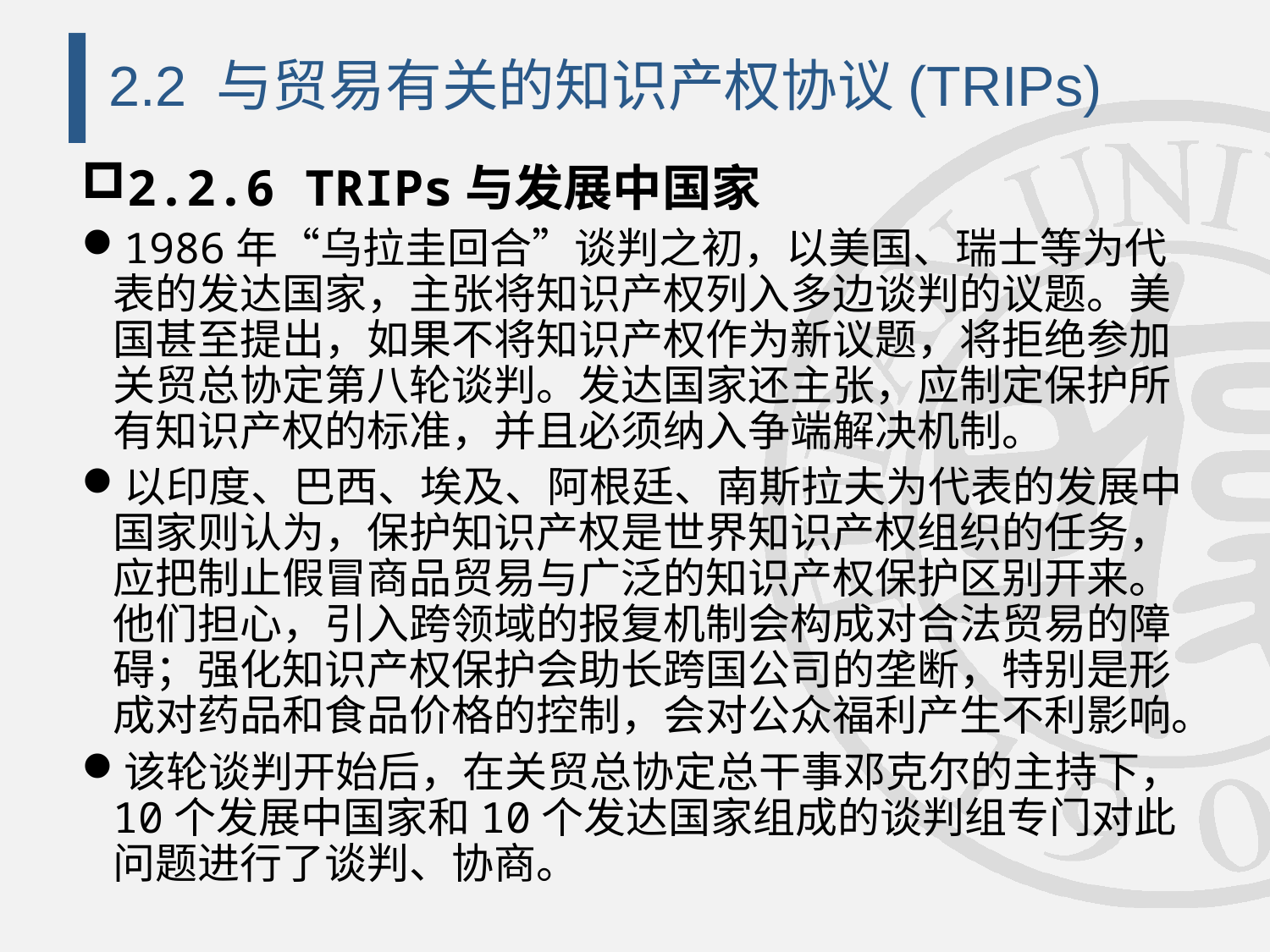

# 2.2 与贸易有关的知识产权协议(TRIPs)
2.2.6 TRIPs与发展中国家
1986年“乌拉圭回合”谈判之初，以美国、瑞士等为代表的发达国家，主张将知识产权列入多边谈判的议题。美国甚至提出，如果不将知识产权作为新议题，将拒绝参加关贸总协定第八轮谈判。发达国家还主张，应制定保护所有知识产权的标准，并且必须纳入争端解决机制。
以印度、巴西、埃及、阿根廷、南斯拉夫为代表的发展中国家则认为，保护知识产权是世界知识产权组织的任务，应把制止假冒商品贸易与广泛的知识产权保护区别开来。他们担心，引入跨领域的报复机制会构成对合法贸易的障碍；强化知识产权保护会助长跨国公司的垄断，特别是形成对药品和食品价格的控制，会对公众福利产生不利影响。
该轮谈判开始后，在关贸总协定总干事邓克尔的主持下，10个发展中国家和10个发达国家组成的谈判组专门对此问题进行了谈判、协商。